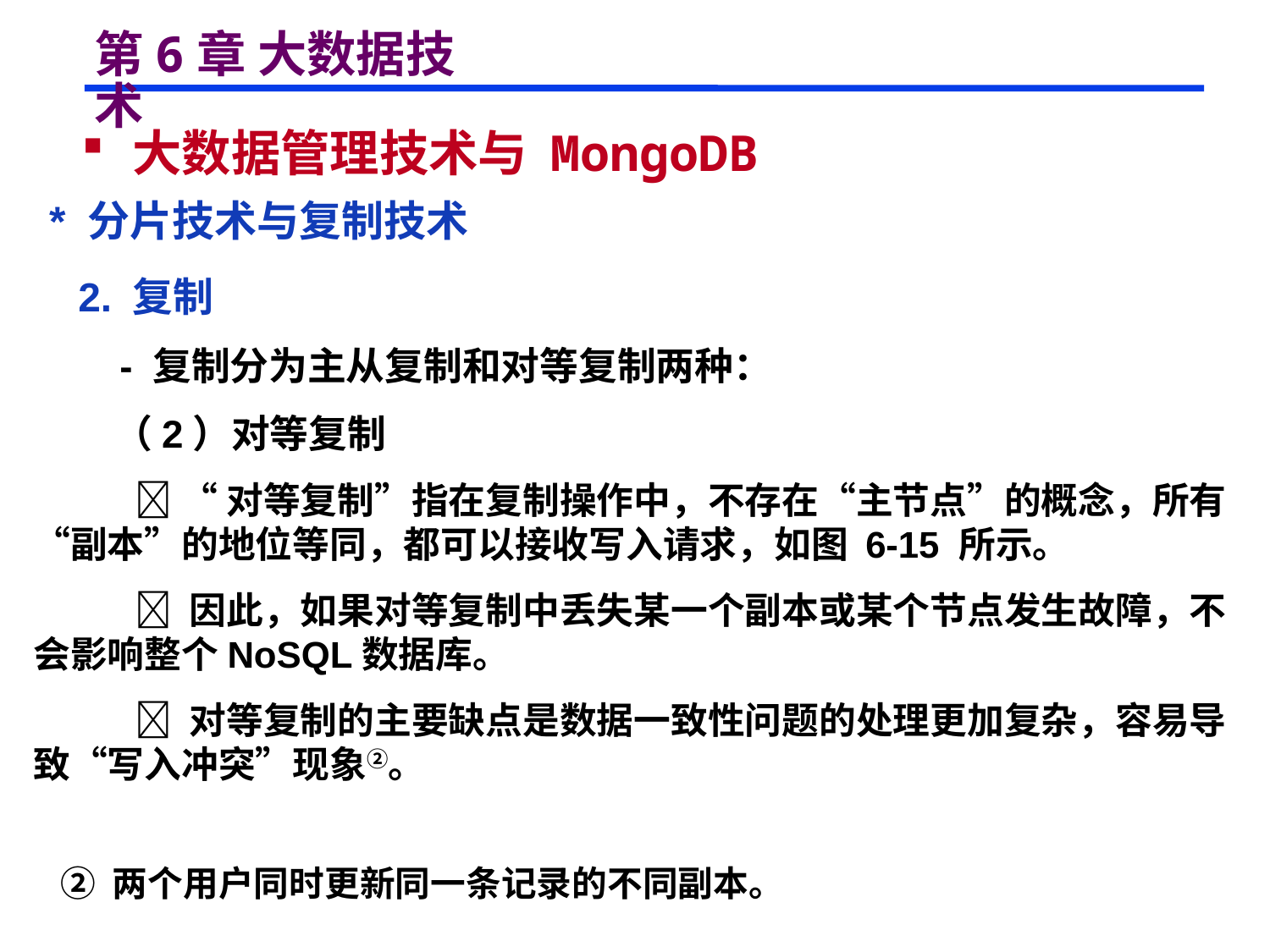

# 第6章 大数据技术
 大数据管理技术与 MongoDB
  * 分片技术与复制技术
    2. 复制
        - 复制分为主从复制和对等复制两种：
        （2）对等复制
            • “对等复制”指在复制操作中，不存在“主节点”的概念，所有“副本”的地位等同，都可以接收写入请求，如图 6-15 所示。
            • 因此，如果对等复制中丢失某一个副本或某个节点发生故障，不会影响整个NoSQL数据库。
            • 对等复制的主要缺点是数据一致性问题的处理更加复杂，容易导致“写入冲突”现象②。
② 两个用户同时更新同一条记录的不同副本。